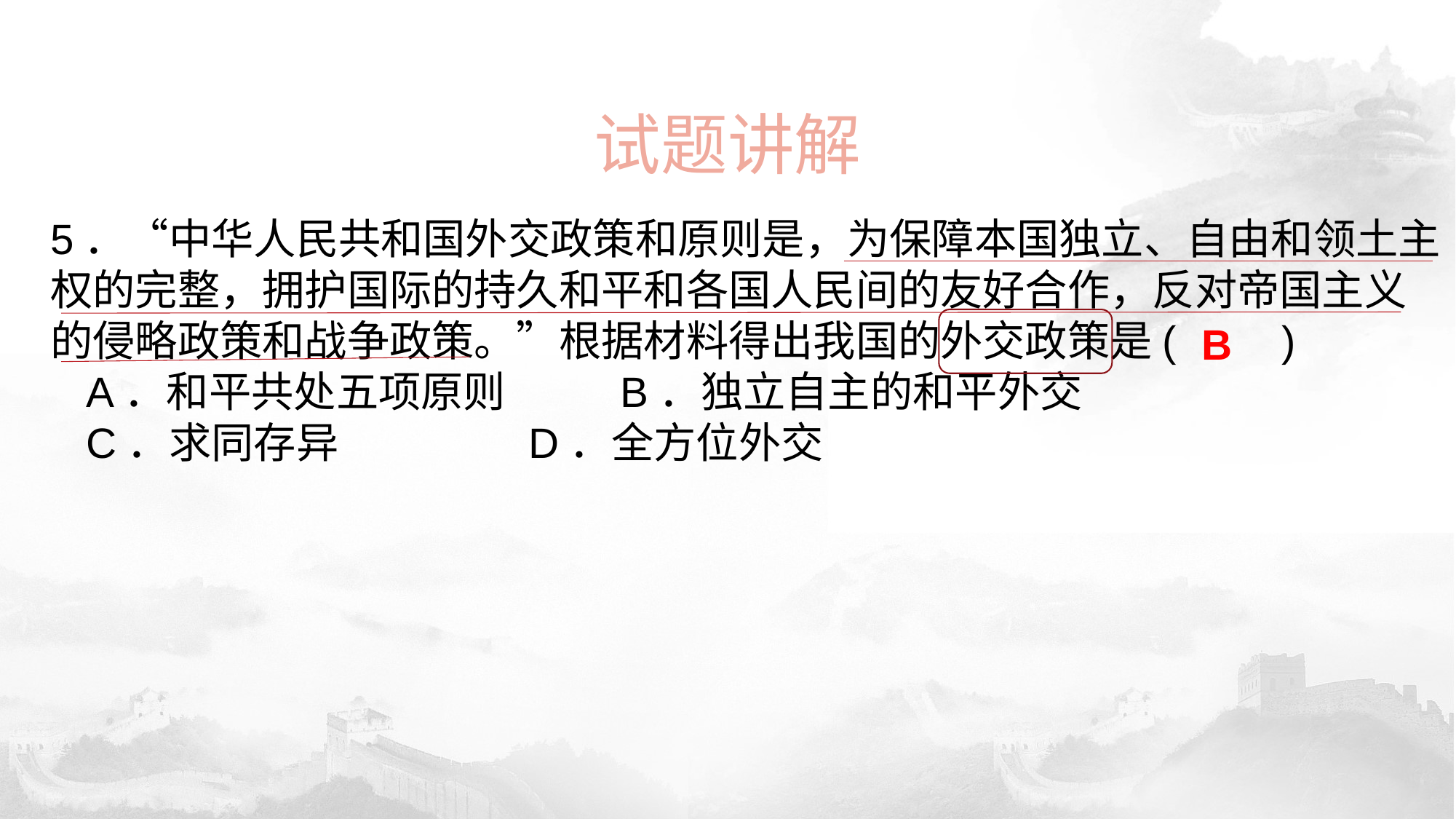

试题讲解
5．“中华人民共和国外交政策和原则是，为保障本国独立、自由和领土主权的完整，拥护国际的持久和平和各国人民间的友好合作，反对帝国主义的侵略政策和战争政策。”根据材料得出我国的外交政策是(　　)
   A．和平共处五项原则           B．独立自主的和平外交
   C．求同存异                   D．全方位外交

B